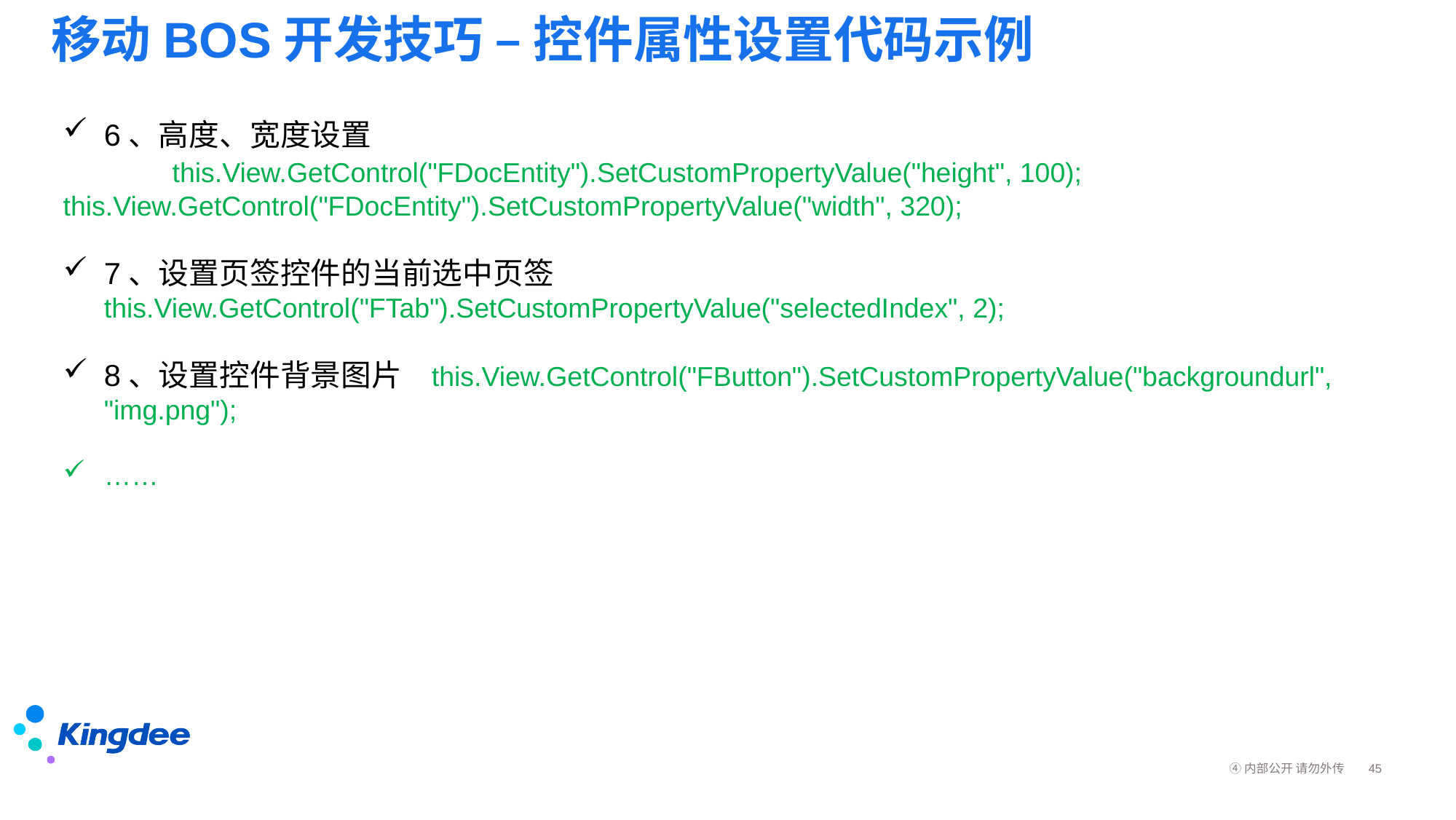

# 移动BOS开发技巧 – 控件属性设置代码示例
6、高度、宽度设置
	this.View.GetControl("FDocEntity").SetCustomPropertyValue("height", 100); 	this.View.GetControl("FDocEntity").SetCustomPropertyValue("width", 320);

7、设置页签控件的当前选中页签 	this.View.GetControl("FTab").SetCustomPropertyValue("selectedIndex", 2);

8、设置控件背景图片 	this.View.GetControl("FButton").SetCustomPropertyValue("backgroundurl", "img.png");

……